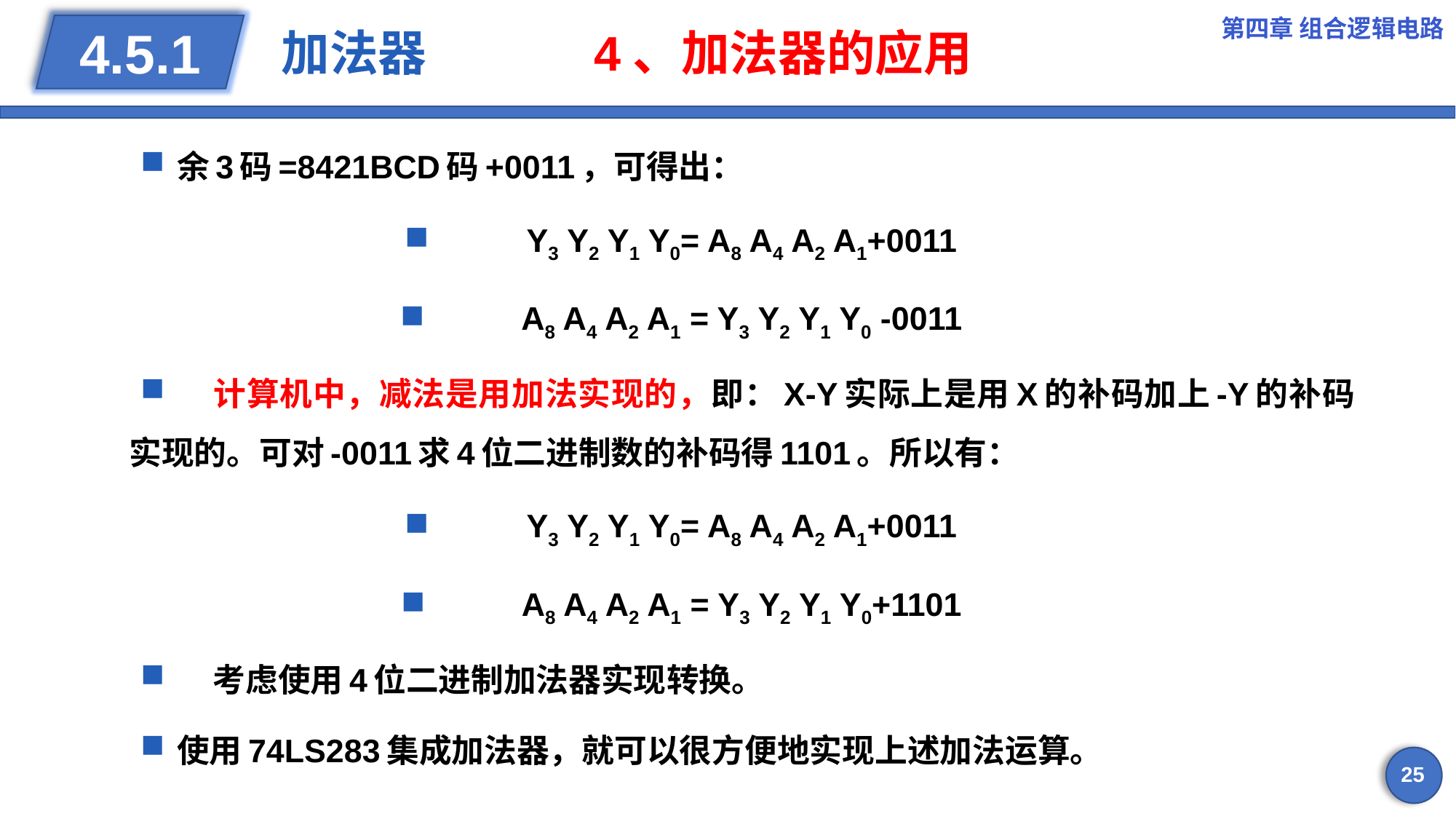

第四章 组合逻辑电路
# 加法器              4、加法器的应用
4.5.1
余3码=8421BCD码+0011，可得出：
Y3 Y2 Y1 Y0= A8 A4 A2 A1+0011
A8 A4 A2 A1 = Y3 Y2 Y1 Y0 -0011
	计算机中，减法是用加法实现的，即：X-Y实际上是用X的补码加上-Y的补码实现的。可对-0011求4位二进制数的补码得1101。所以有：
Y3 Y2 Y1 Y0= A8 A4 A2 A1+0011
A8 A4 A2 A1 = Y3 Y2 Y1 Y0+1101
	考虑使用4位二进制加法器实现转换。
使用74LS283集成加法器，就可以很方便地实现上述加法运算。

25